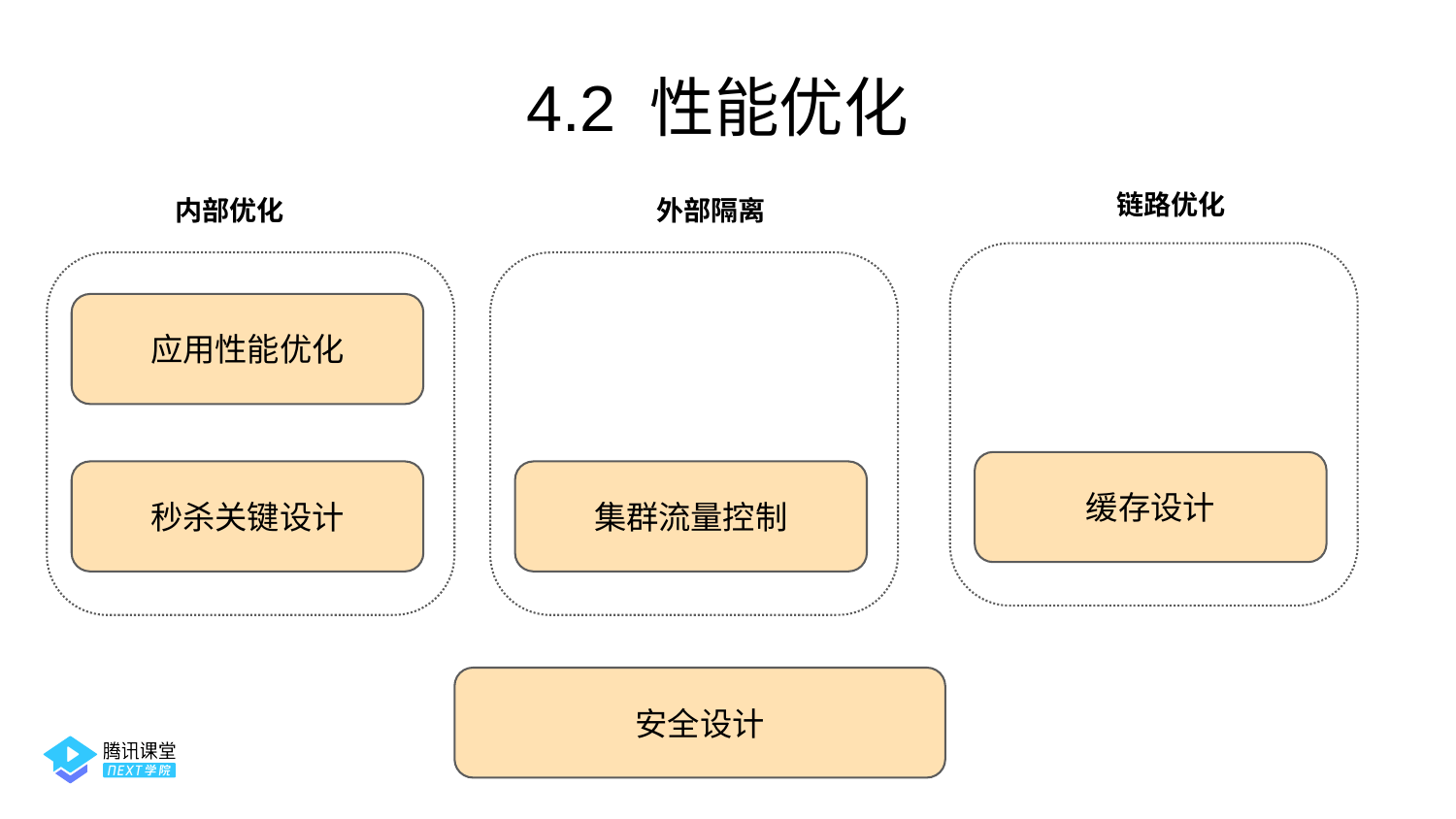

4.2 性能优化
链路优化
内部优化
外部隔离

应用性能优化
缓存设计
秒杀关键设计
集群流量控制
安全设计